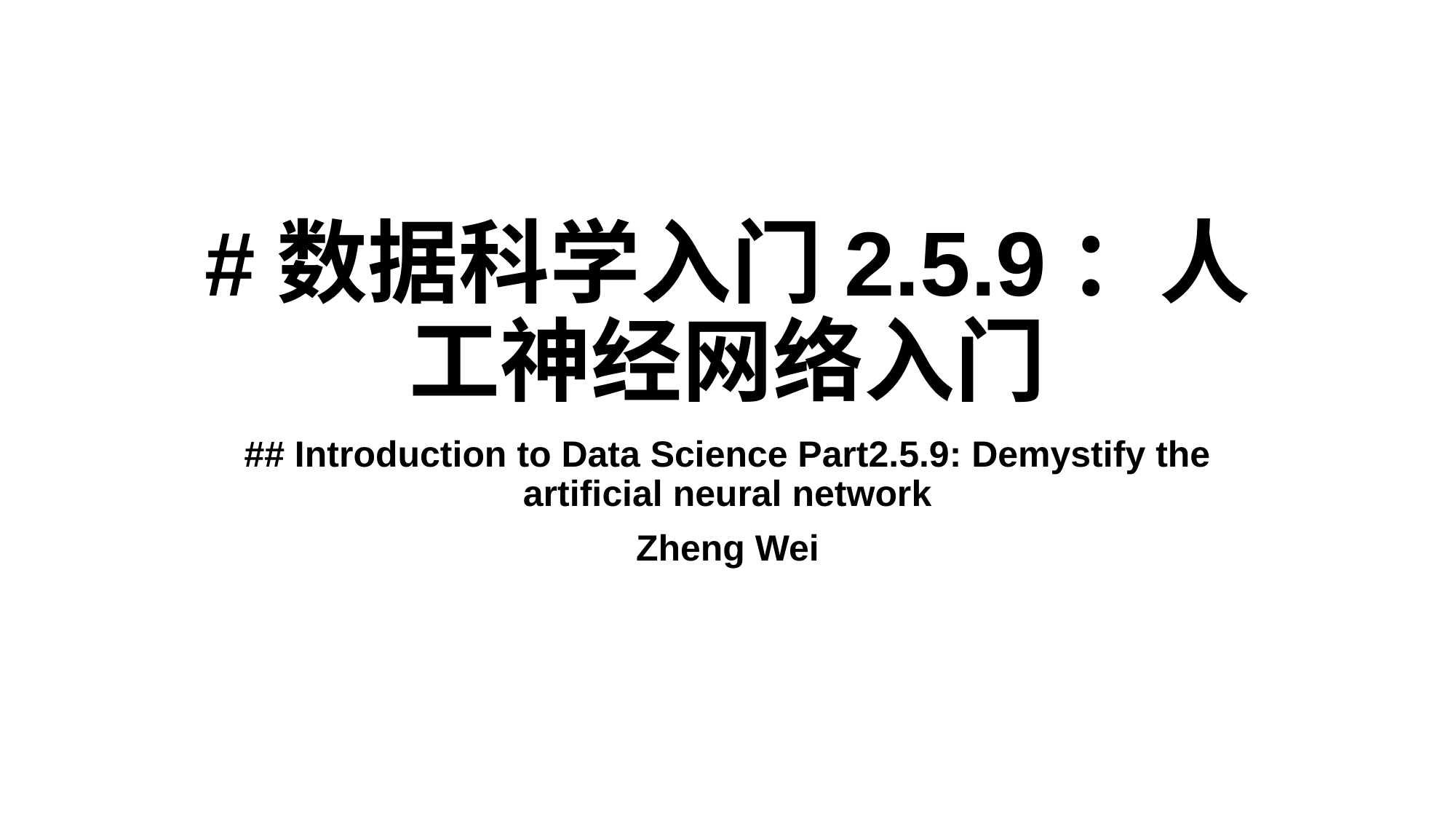

# #数据科学入门2.5.9：人工神经网络入门
## Introduction to Data Science Part2.5.9: Demystify the artificial neural network
Zheng Wei